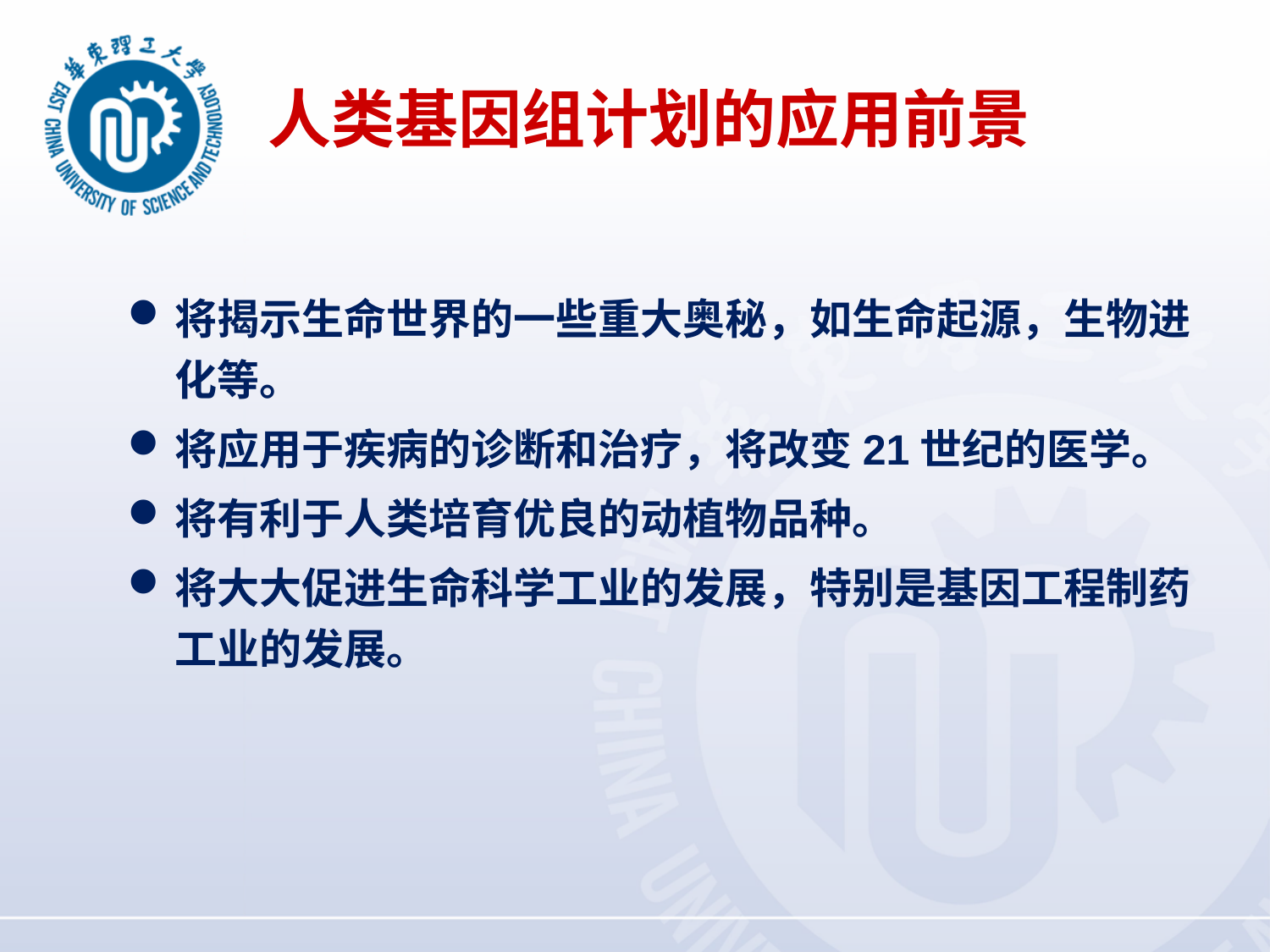

# 人类基因组计划的应用前景
将揭示生命世界的一些重大奥秘，如生命起源，生物进化等。
将应用于疾病的诊断和治疗，将改变21世纪的医学。
将有利于人类培育优良的动植物品种。
将大大促进生命科学工业的发展，特别是基因工程制药工业的发展。